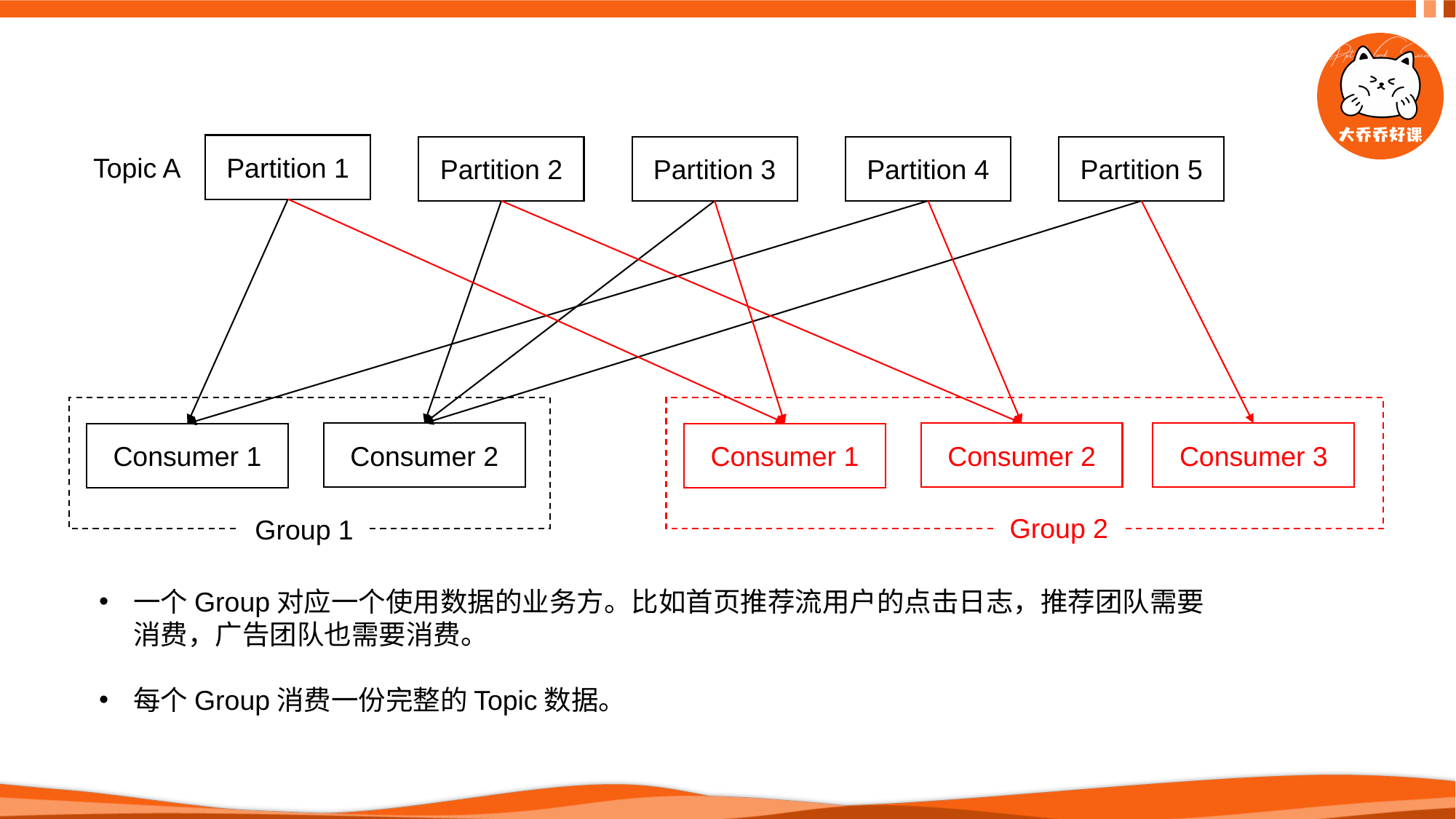

Partition 1
Partition 2
Partition 3
Partition 4
Partition 5
Topic A

Consumer 2
Consumer 2
Consumer 3
Consumer 1
Consumer 1
Group 2
Group 1
一个Group对应一个使用数据的业务方。比如首页推荐流用户的点击日志，推荐团队需要消费，广告团队也需要消费。

每个Group消费一份完整的Topic数据。